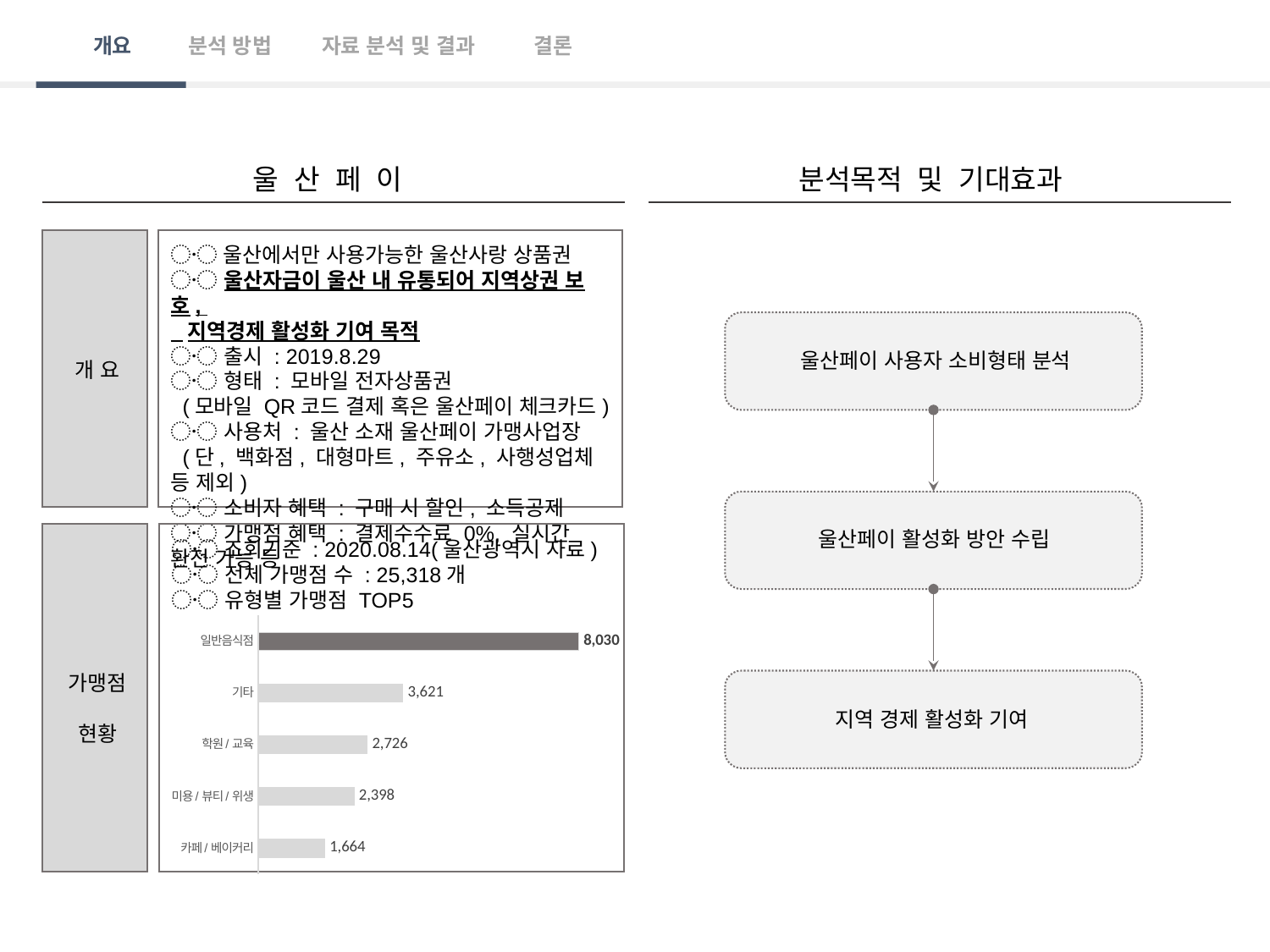

개요
분석 방법
자료 분석 및 결과
결론

울  산  페  이
분석목적  및  기대효과

〮 울산에서만 사용가능한 울산사랑 상품권
〮 울산자금이 울산 내 유통되어 지역상권 보호,
  지역경제 활성화 기여 목적
〮 출시 : 2019.8.29
〮 형태 : 모바일 전자상품권
  (모바일 QR코드 결제 혹은 울산페이 체크카드)
〮 사용처 : 울산 소재 울산페이 가맹사업장
  (단, 백화점, 대형마트, 주유소, 사행성업체 등 제외)
〮 소비자 혜택 : 구매 시 할인, 소득공제
〮 가맹점 혜택 : 결제수수료 0%, 실시간 환전 가능 등

울산페이 사용자 소비형태 분석
개 요

울산페이 활성화 방안 수립

〮 조회기준 : 2020.08.14(울산광역시 자료)
〮 전체 가맹점 수 : 25,318개
〮 유형별 가맹점 TOP5

### Chart

| Category |  |
|---|---|
| 카페/베이커리 | 1664.0 |
| 미용/뷰티/위생 | 2398.0 |
| 학원/교육 | 2726.0 |
| 기타 | 3621.0 |
| 일반음식점 | 8030.0 |
가맹점

현황

지역 경제 활성화 기여